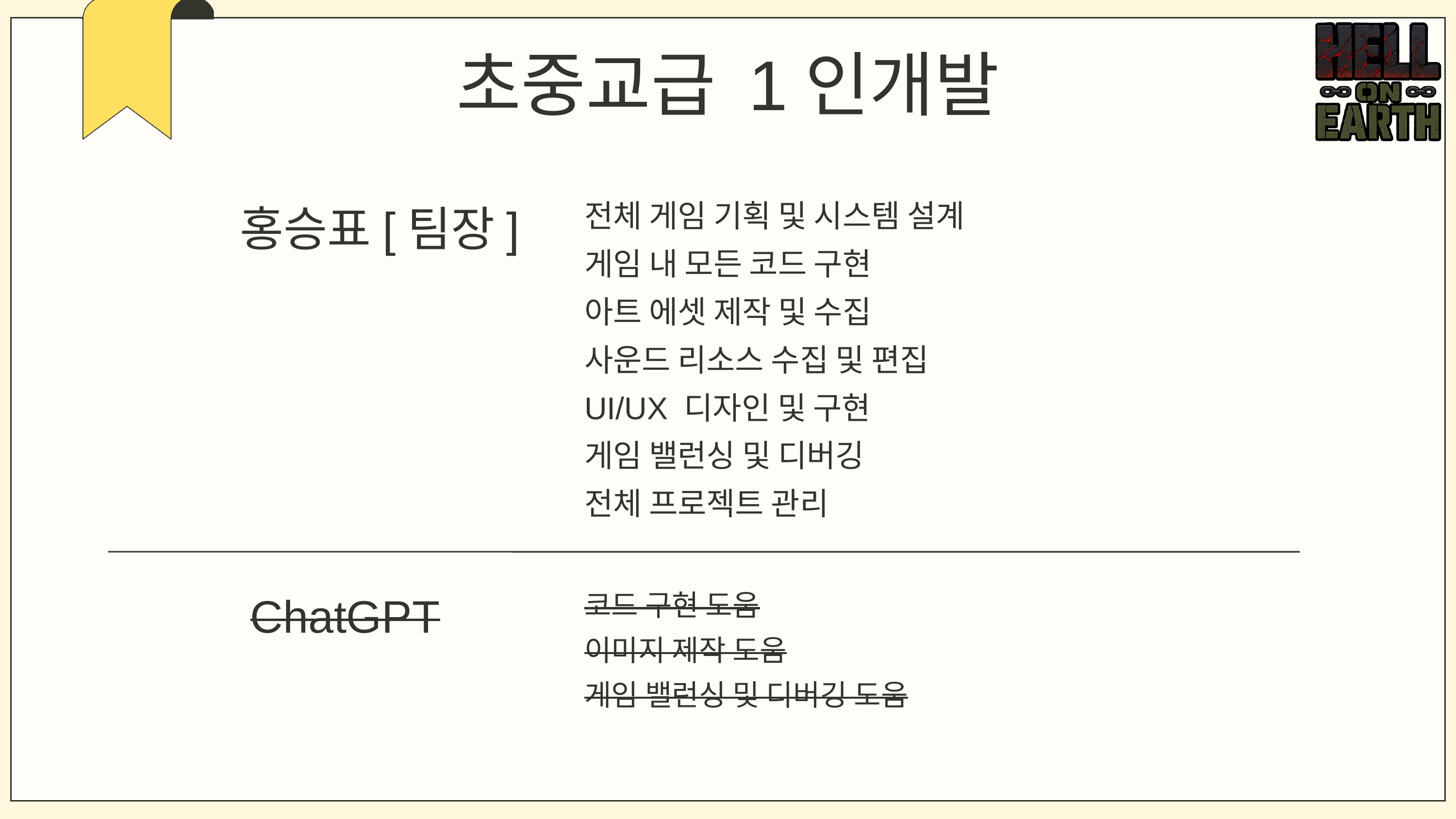

초중교급 1인개발
홍승표[팀장]
전체 게임 기획 및 시스템 설계
게임 내 모든 코드 구현
아트 에셋 제작 및 수집
사운드 리소스 수집 및 편집
UI/UX 디자인 및 구현
게임 밸런싱 및 디버깅
전체 프로젝트 관리

ChatGPT
코드 구현 도움
이미지 제작 도움
게임 밸런싱 및 디버깅 도움